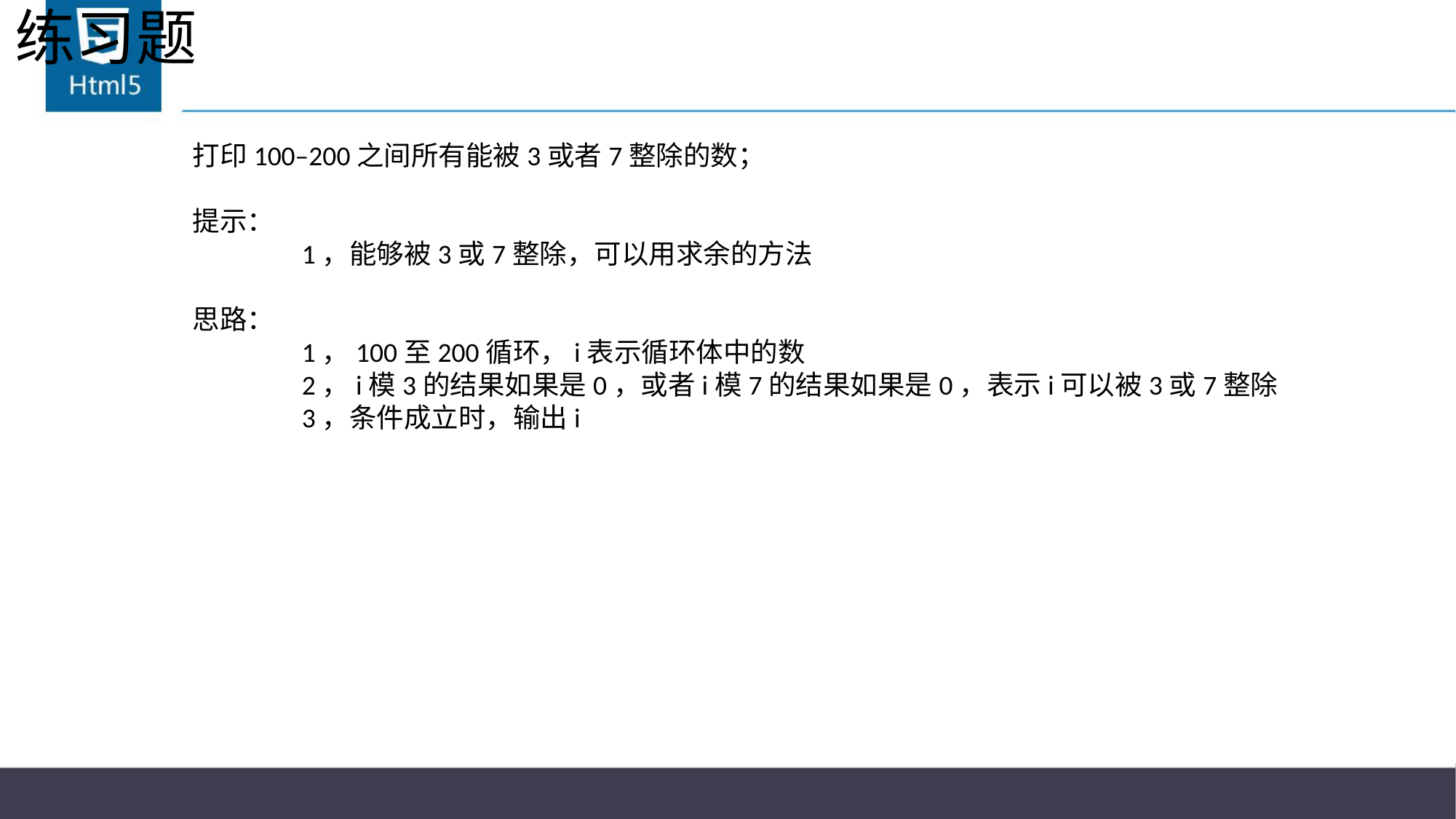

# 练习题
打印100–200之间所有能被3或者7整除的数；

提示：
	1，能够被3或7整除，可以用求余的方法

思路：
	1，100至200循环，i表示循环体中的数
	2，i模3的结果如果是0，或者i模7的结果如果是0，表示i可以被3或7整除
	3，条件成立时，输出i